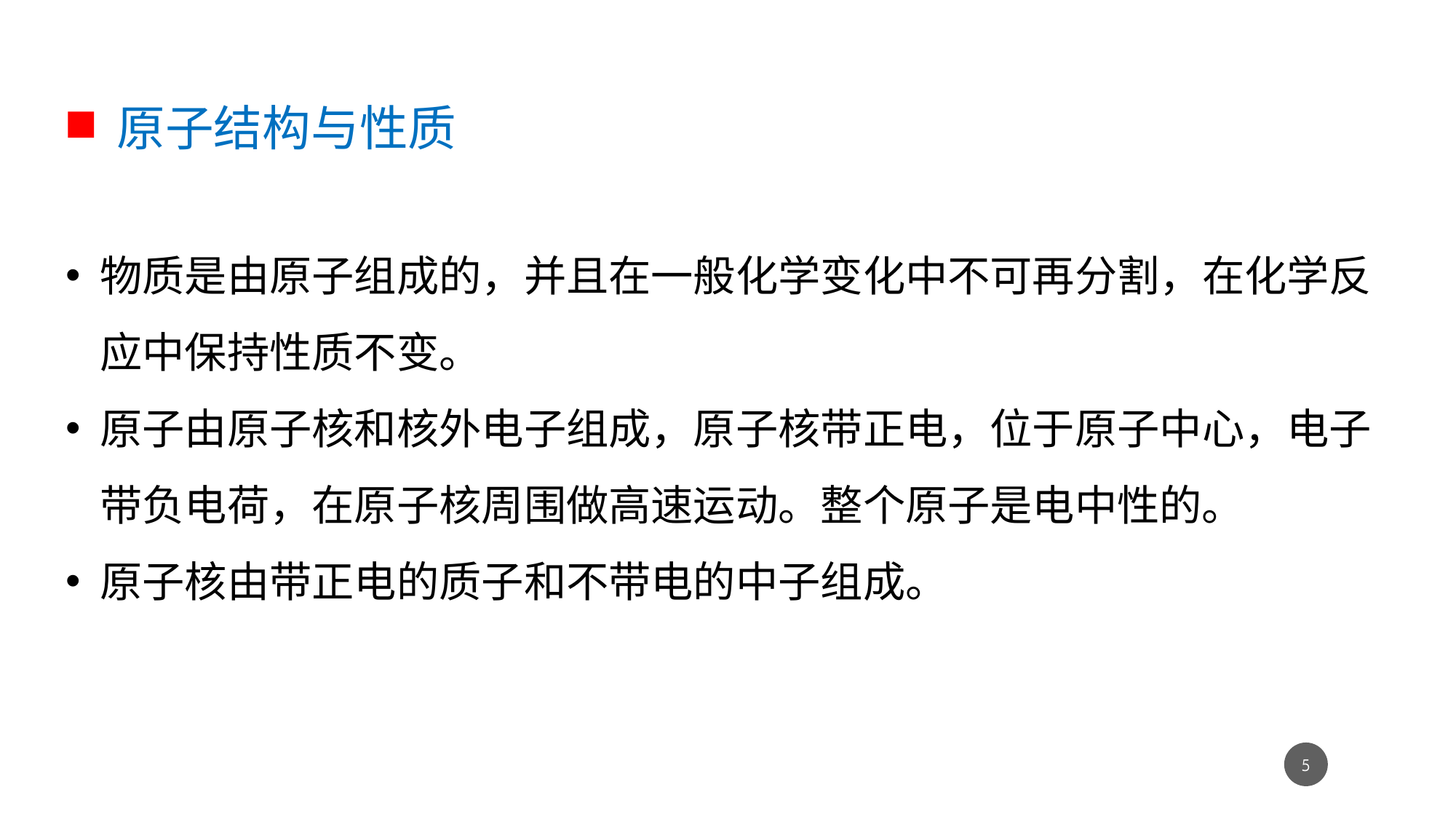

原子结构与性质
物质是由原子组成的，并且在一般化学变化中不可再分割，在化学反应中保持性质不变。
原子由原子核和核外电子组成，原子核带正电，位于原子中心，电子带负电荷，在原子核周围做高速运动。整个原子是电中性的。
原子核由带正电的质子和不带电的中子组成。
5